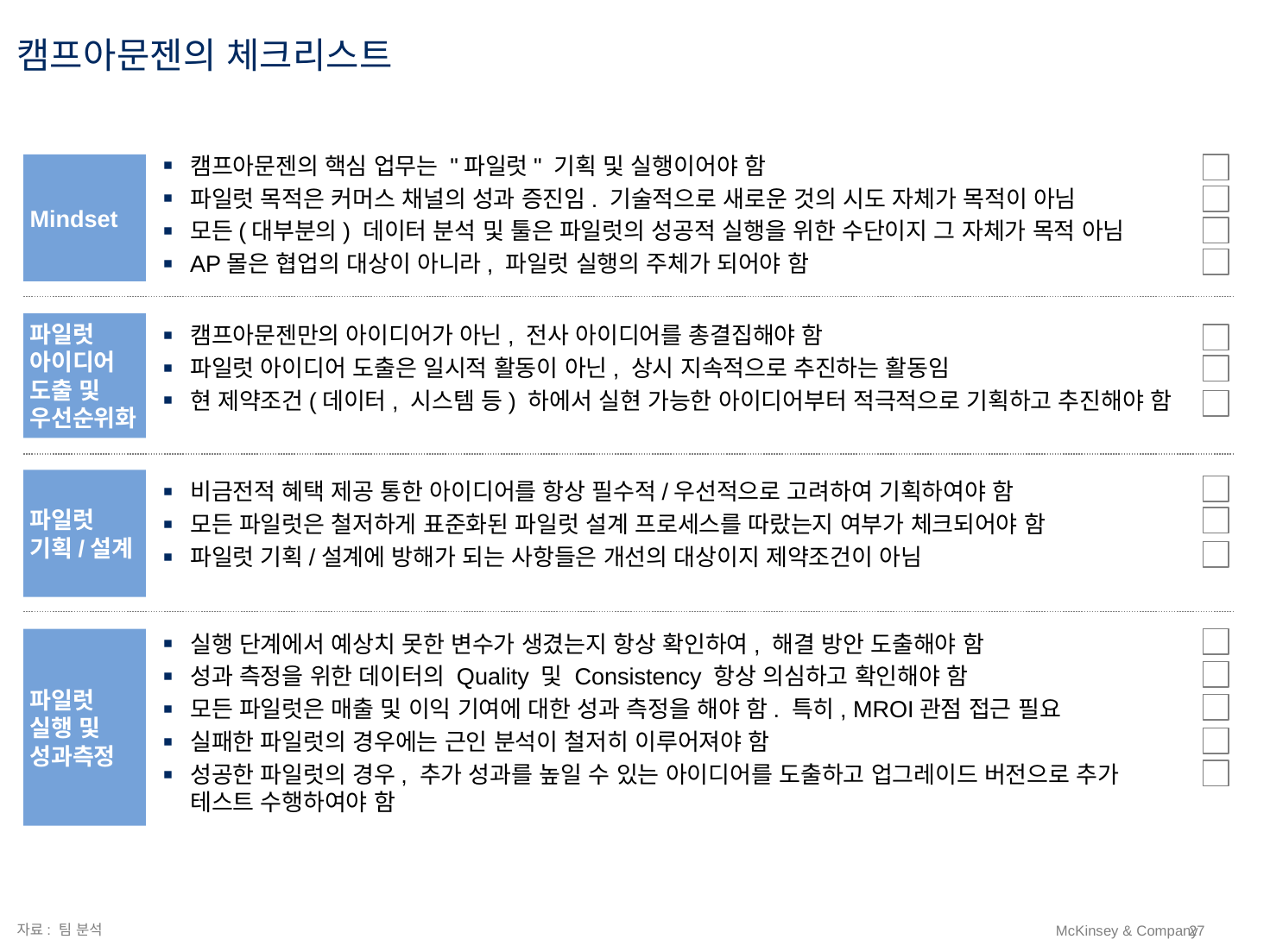

# 캠프아문젠의 체크리스트
캠프아문젠의 핵심 업무는 "파일럿" 기획 및 실행이어야 함
파일럿 목적은 커머스 채널의 성과 증진임. 기술적으로 새로운 것의 시도 자체가 목적이 아님
모든(대부분의) 데이터 분석 및 툴은 파일럿의 성공적 실행을 위한 수단이지 그 자체가 목적 아님
AP몰은 협업의 대상이 아니라, 파일럿 실행의 주체가 되어야 함
Mindset

파일럿 아이디어 도출 및  우선순위화
캠프아문젠만의 아이디어가 아닌, 전사 아이디어를 총결집해야 함
파일럿 아이디어 도출은 일시적 활동이 아닌, 상시 지속적으로 추진하는 활동임
현 제약조건(데이터, 시스템 등) 하에서 실현 가능한 아이디어부터 적극적으로 기획하고 추진해야 함

파일럿 기획/설계

비금전적 혜택 제공 통한 아이디어를 항상 필수적/우선적으로 고려하여 기획하여야 함
모든 파일럿은 철저하게 표준화된 파일럿 설계 프로세스를 따랐는지 여부가 체크되어야 함
파일럿 기획/설계에 방해가 되는 사항들은 개선의 대상이지 제약조건이 아님

파일럿 실행 및 성과측정
실행 단계에서 예상치 못한 변수가 생겼는지 항상 확인하여, 해결 방안 도출해야 함
성과 측정을 위한 데이터의 Quality 및 Consistency 항상 의심하고 확인해야 함
모든 파일럿은 매출 및 이익 기여에 대한 성과 측정을 해야 함. 특히, MROI관점 접근 필요
실패한 파일럿의 경우에는 근인 분석이 철저히 이루어져야 함
성공한 파일럿의 경우, 추가 성과를 높일 수 있는 아이디어를 도출하고 업그레이드 버전으로 추가 테스트 수행하여야 함

자료: 팀 분석